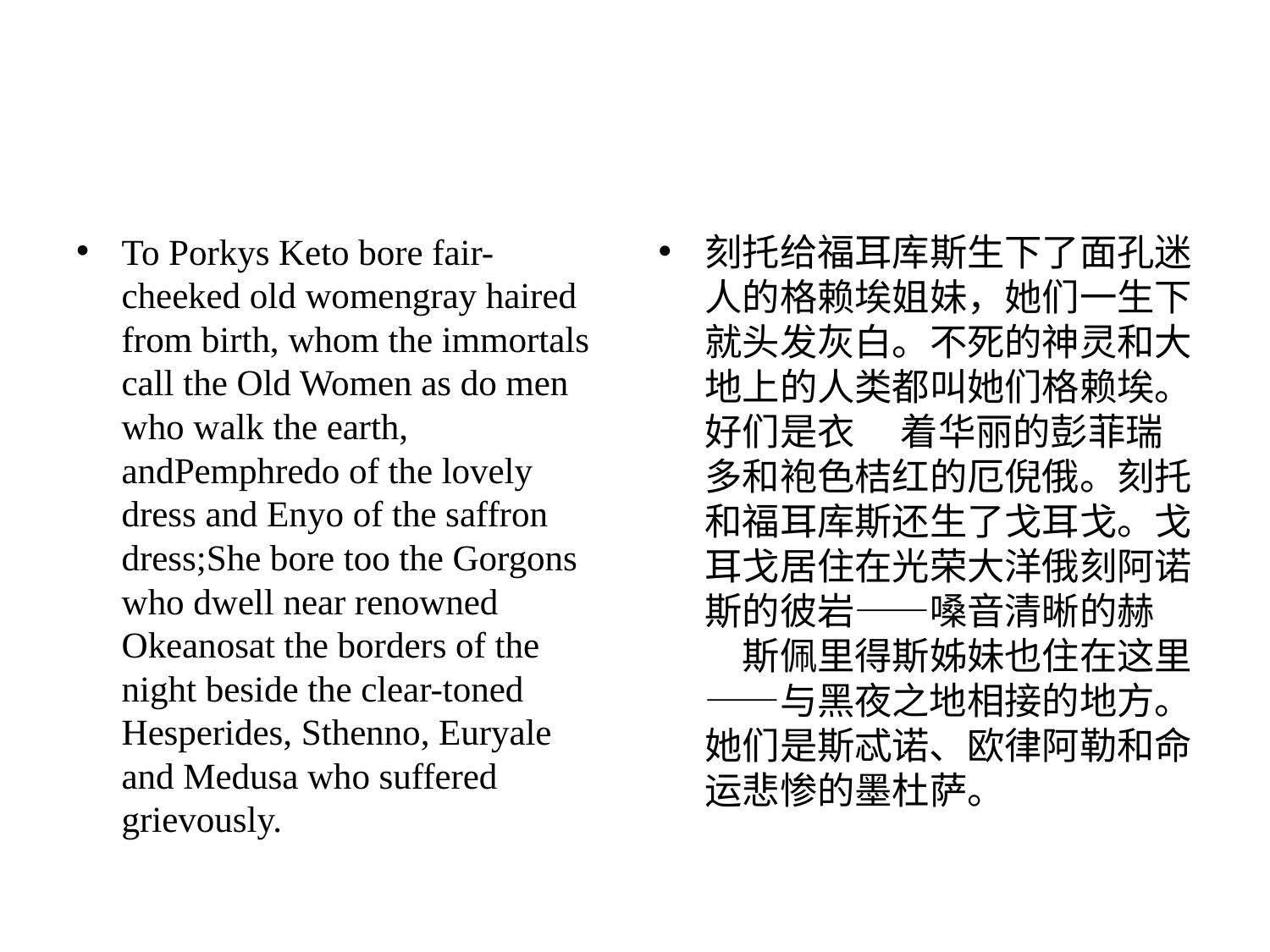

#
To Porkys Keto bore fair-cheeked old womengray haired from birth, whom the immortals call the Old Women as do men who walk the earth, andPemphredo of the lovely dress and Enyo of the saffron dress;She bore too the Gorgons who dwell near renowned Okeanosat the borders of the night beside the clear-toned Hesperides, Sthenno, Euryale and Medusa who suffered grievously.
刻托给福⽿库斯⽣下了⾯孔迷⼈的格赖埃姐妹，她们⼀⽣下就头发灰⽩。不死的神灵和⼤地上的⼈类都叫她们格赖埃。好们是⾐ 　着华丽的彭菲瑞多和袍⾊桔红的厄倪俄。刻托和福⽿库斯还⽣了⼽⽿⼽。⼽⽿⼽居住在光荣⼤洋俄刻阿诺斯的彼岩——嗓⾳清晰的赫 　斯佩⾥得斯姊妹也住在这⾥——与⿊夜之地相接的地⽅。她们是斯忒诺、欧律阿勒和命运悲惨的墨杜萨。